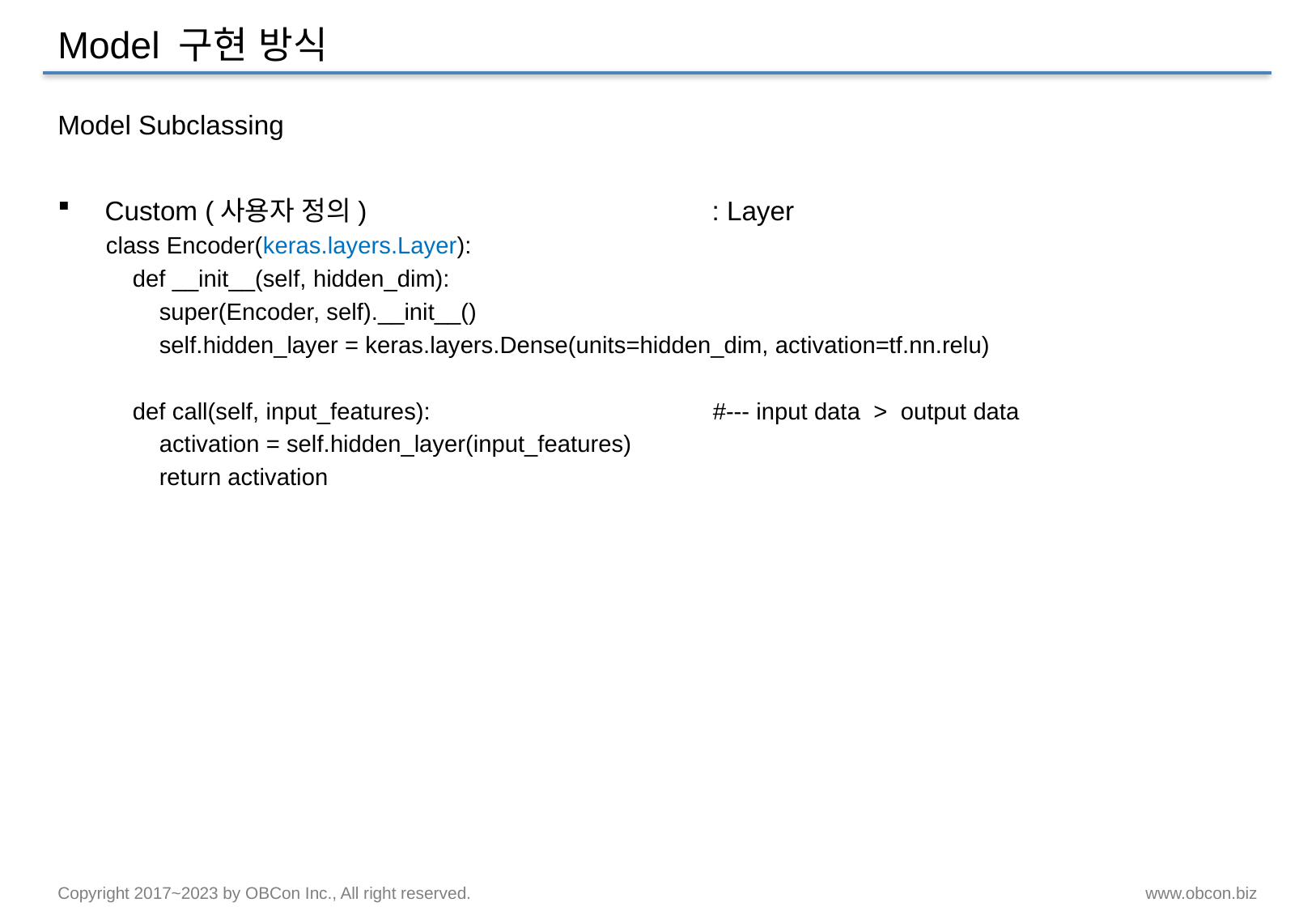

# Model 구현 방식
Model Subclassing
Custom (사용자 정의)			: Layer
class Encoder(keras.layers.Layer):
    def __init__(self, hidden_dim):
        super(Encoder, self).__init__()
        self.hidden_layer = keras.layers.Dense(units=hidden_dim, activation=tf.nn.relu)

    def call(self, input_features):			#--- input data  >  output data
        activation = self.hidden_layer(input_features)
        return activation